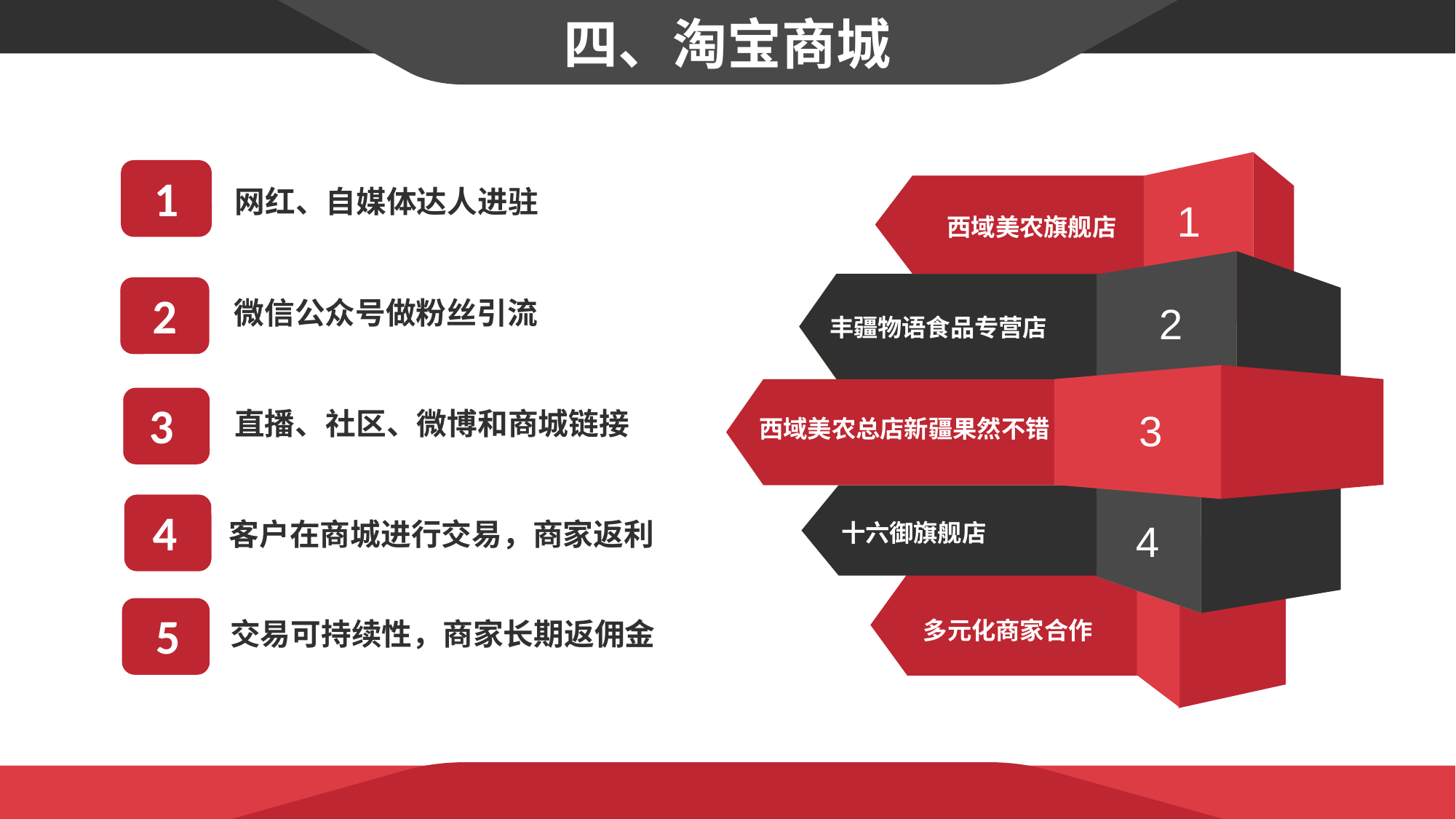

四、淘宝商城

1
网红、自媒体达人进驻
1
西域美农旗舰店

2
微信公众号做粉丝引流
2
丰疆物语食品专营店
3

3
直播、社区、微博和商城链接
西域美农总店新疆果然不错
4

4
客户在商城进行交易，商家返利
十六御旗舰店

 5
交易可持续性，商家长期返佣金
多元化商家合作